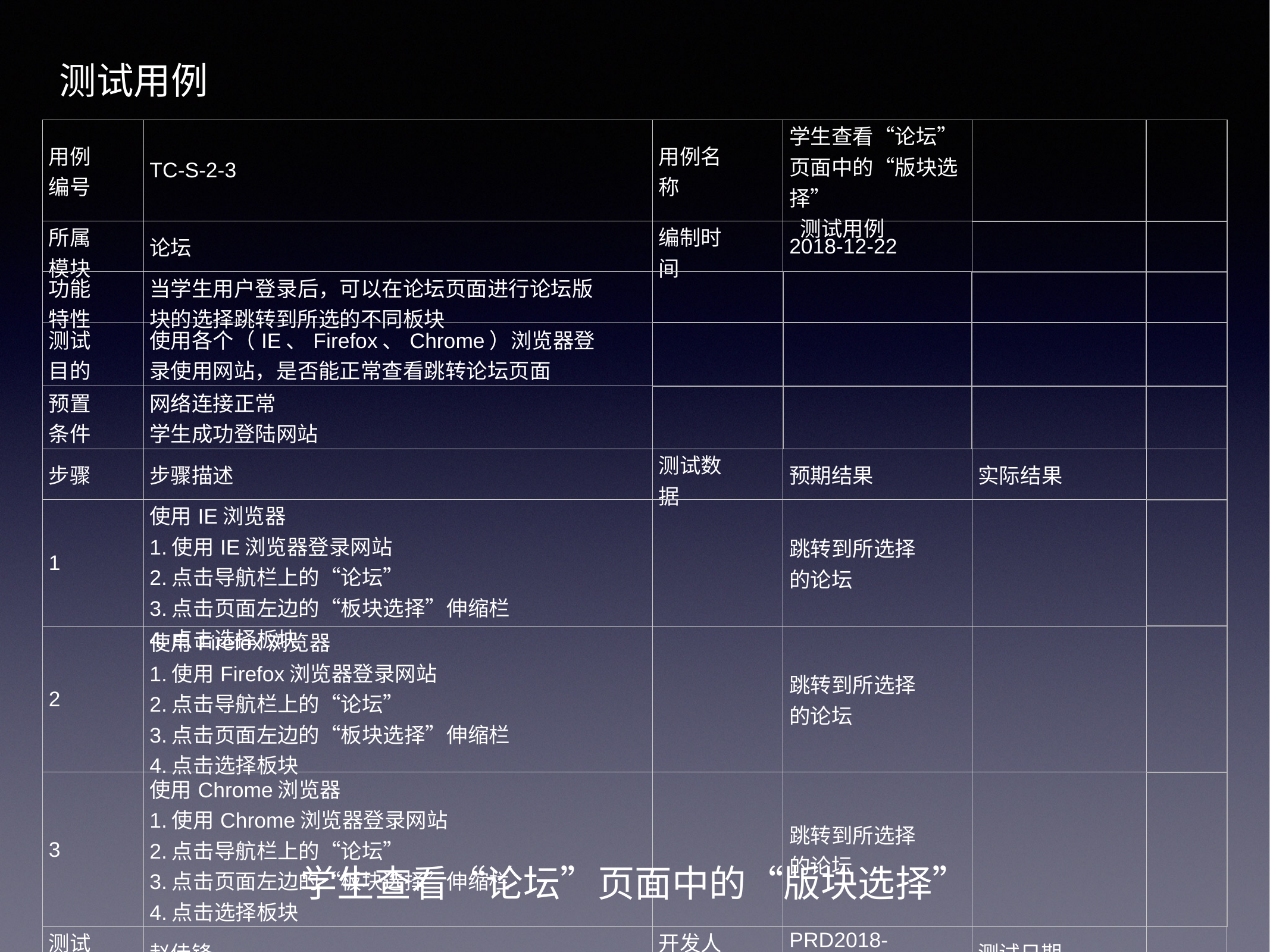

测试用例
| 用例编号 | TC-S-2-3 | 用例名称 | 学生查看“论坛”页面中的“版块选择” 测试用例 |  |  |
| --- | --- | --- | --- | --- | --- |
| 所属模块 | 论坛 | 编制时间 | 2018-12-22 |  |  |
| 功能特性 | 当学生用户登录后，可以在论坛页面进行论坛版块的选择跳转到所选的不同板块 |  |  |  |  |
| 测试目的 | 使用各个（IE、Firefox、Chrome）浏览器登录使用网站，是否能正常查看跳转论坛页面 |  |  |  |  |
| 预置条件 | 网络连接正常 学生成功登陆网站 |  |  |  |  |
| 步骤 | 步骤描述 | 测试数据 | 预期结果 | 实际结果 |  |
| 1 | 使用IE浏览器 1.使用IE浏览器登录网站 2.点击导航栏上的“论坛” 3.点击页面左边的“板块选择”伸缩栏 4.点击选择板块 |  | 跳转到所选择的论坛 |  |  |
| 2 | 使用Firefox浏览器 1.使用Firefox浏览器登录网站 2.点击导航栏上的“论坛” 3.点击页面左边的“板块选择”伸缩栏 4.点击选择板块 |  | 跳转到所选择的论坛 |  |  |
| 3 | 使用Chrome浏览器 1.使用Chrome浏览器登录网站 2.点击导航栏上的“论坛” 3.点击页面左边的“板块选择”伸缩栏 4.点击选择板块 |  | 跳转到所选择的论坛 |  |  |
| 测试人员 | 赵佳锋 | 开发人员 | PRD2018-G12 | 测试日期 |  |
学生查看“论坛”页面中的“版块选择”